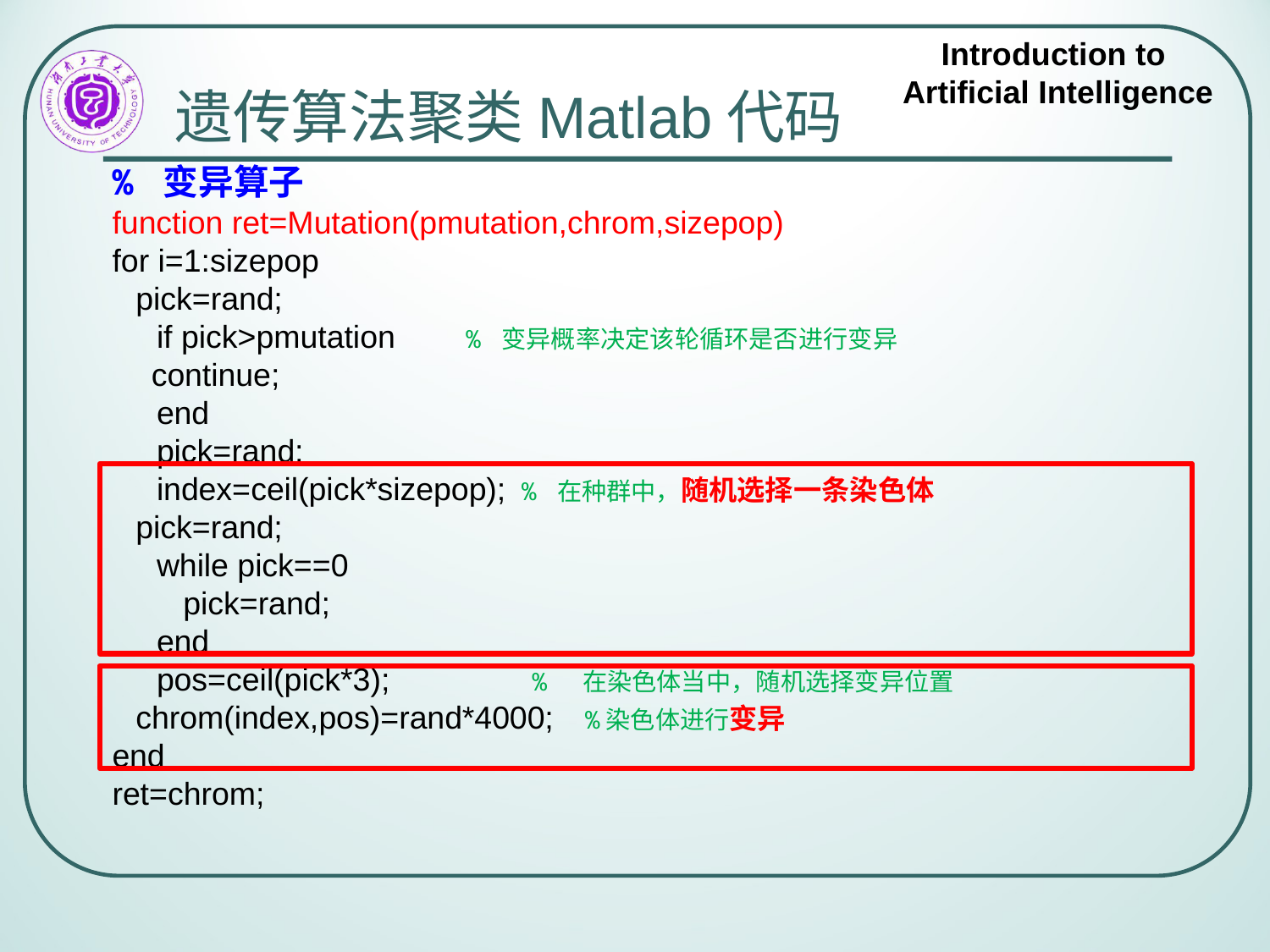

# 遗传算法聚类Matlab代码
% 变异算子
function ret=Mutation(pmutation,chrom,sizepop)
for i=1:sizepop
   pick=rand;
     if pick>pmutation         % 变异概率决定该轮循环是否进行变异
     continue;
     end
     pick=rand;
     index=ceil(pick*sizepop);  % 在种群中，随机选择一条染色体
   pick=rand;
     while pick==0
        pick=rand;
     end
     pos=ceil(pick*3);                %  在染色体当中，随机选择变异位置
   chrom(index,pos)=rand*4000;    %染色体进行变异
end
ret=chrom;